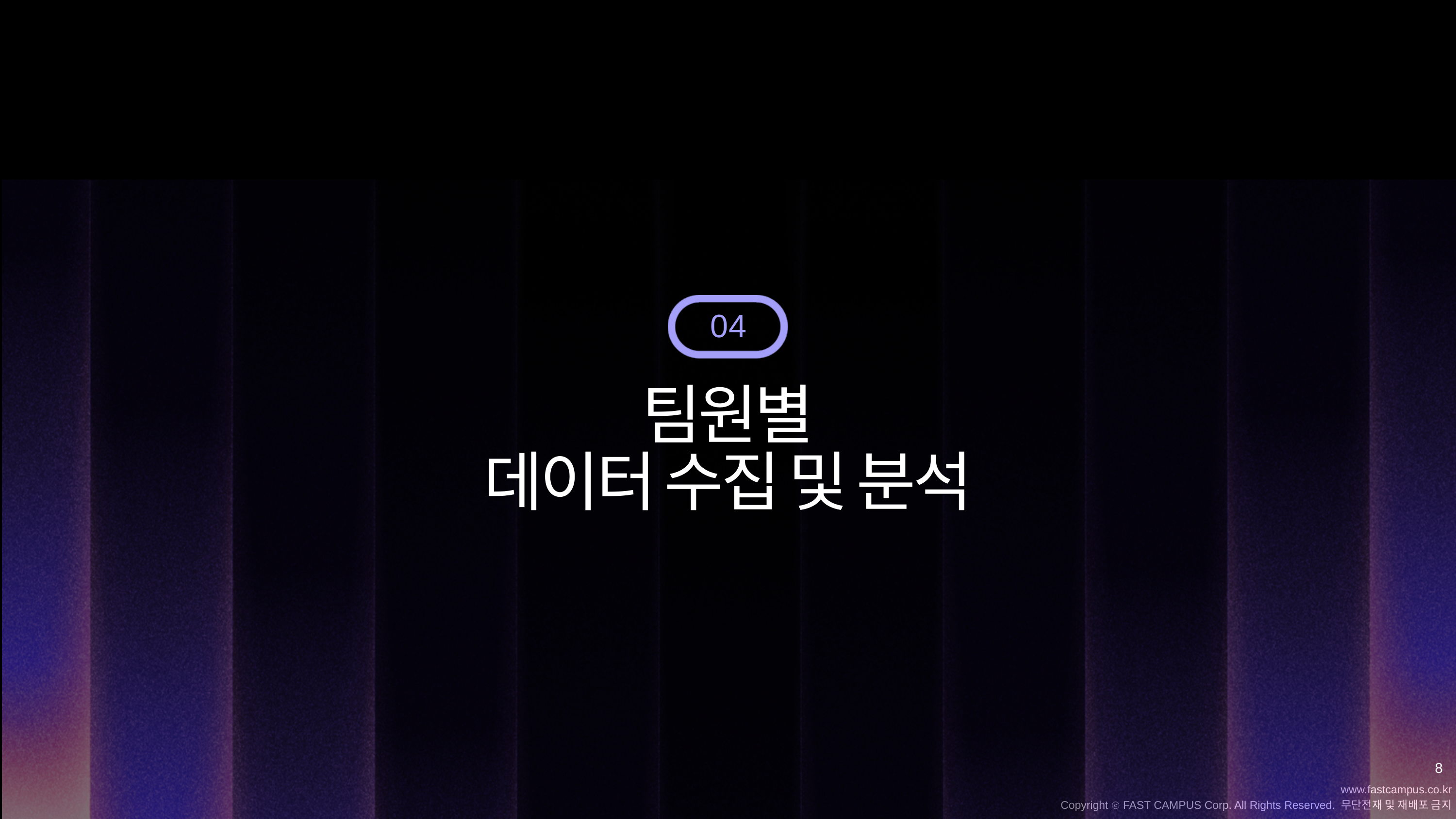

04
팀원별
데이터 수집 및 분석
8
www.fastcampus.co.kr
Copyright ⓒ FAST CAMPUS Corp. All Rights Reserved. 무단전재 및 재배포 금지